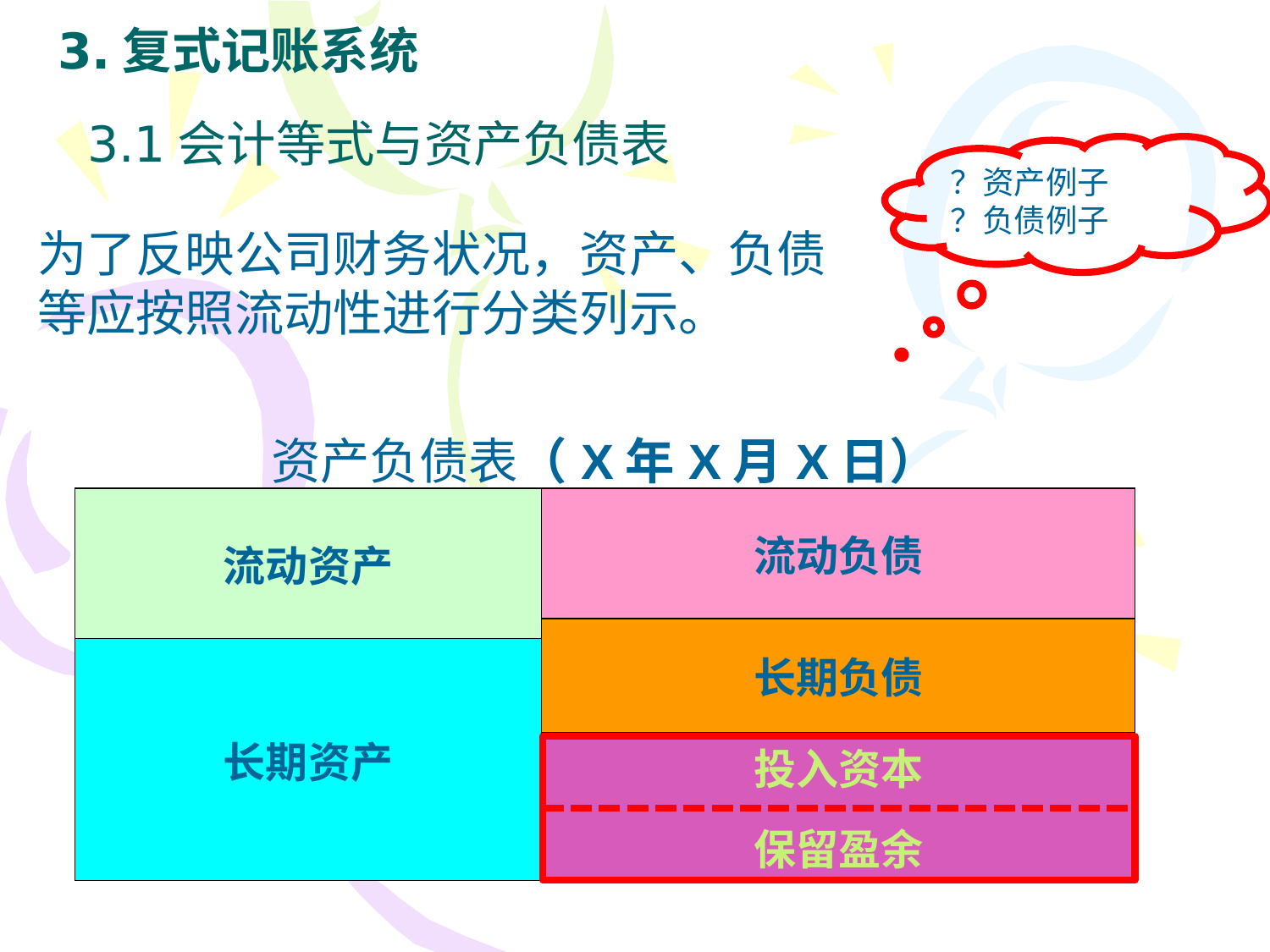

# 3.复式记账系统
3.1会计等式与资产负债表
？资产例子
？负债例子
为了反映公司财务状况，资产、负债等应按照流动性进行分类列示。
| 资产负债表（X年X月X日） |  |
| --- | --- |
| 流动资产 | 流动负债 |
|  | 长期负债 |
| 长期资产 |  |
|  | 所有者权益 |
投入资本

保留盈余
16